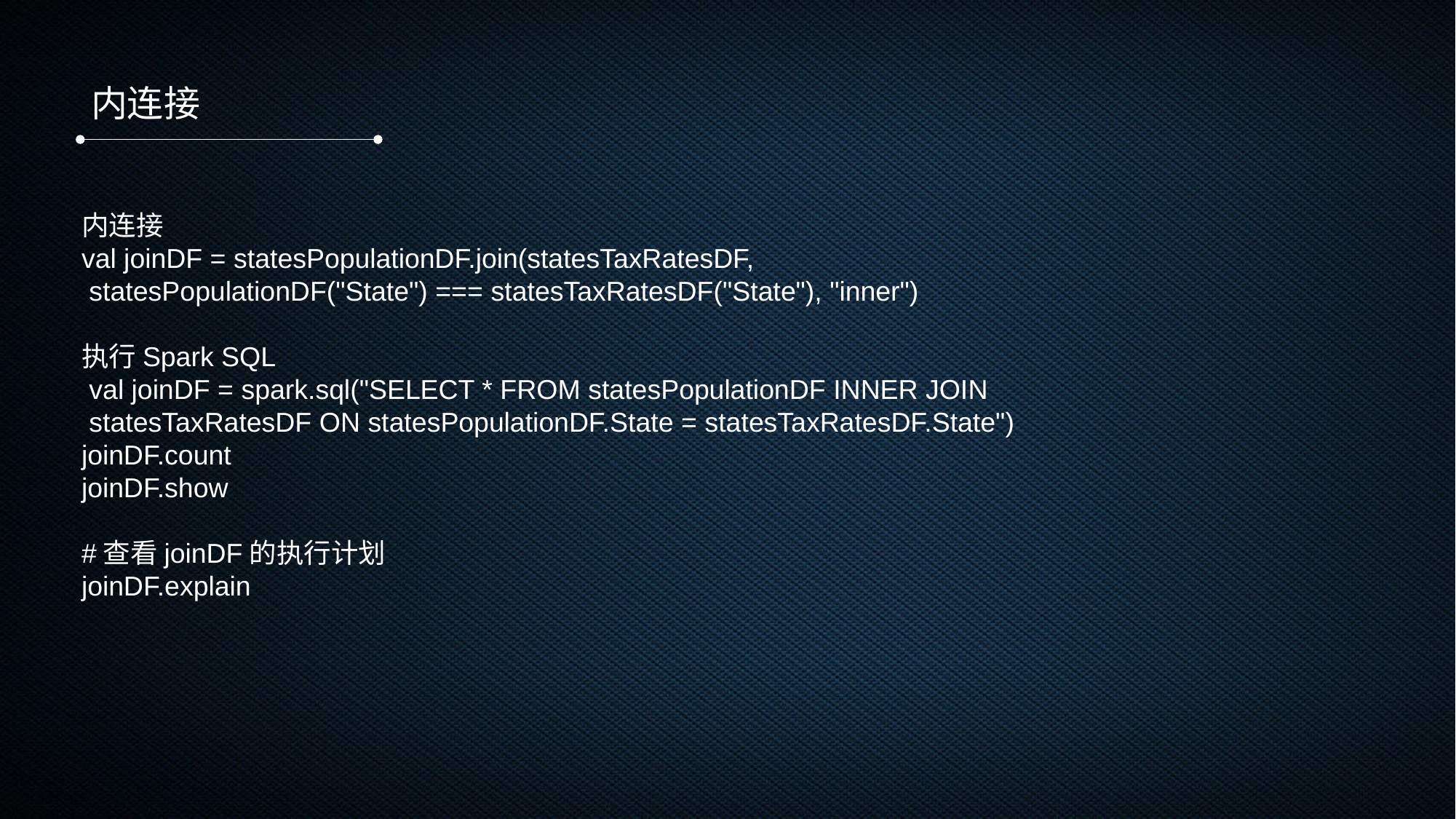

内连接
内连接
val joinDF = statesPopulationDF.join(statesTaxRatesDF,
 statesPopulationDF("State") === statesTaxRatesDF("State"), "inner")

执行Spark SQL
 val joinDF = spark.sql("SELECT * FROM statesPopulationDF INNER JOIN
 statesTaxRatesDF ON statesPopulationDF.State = statesTaxRatesDF.State")
joinDF.count
joinDF.show

#查看joinDF的执行计划
joinDF.explain